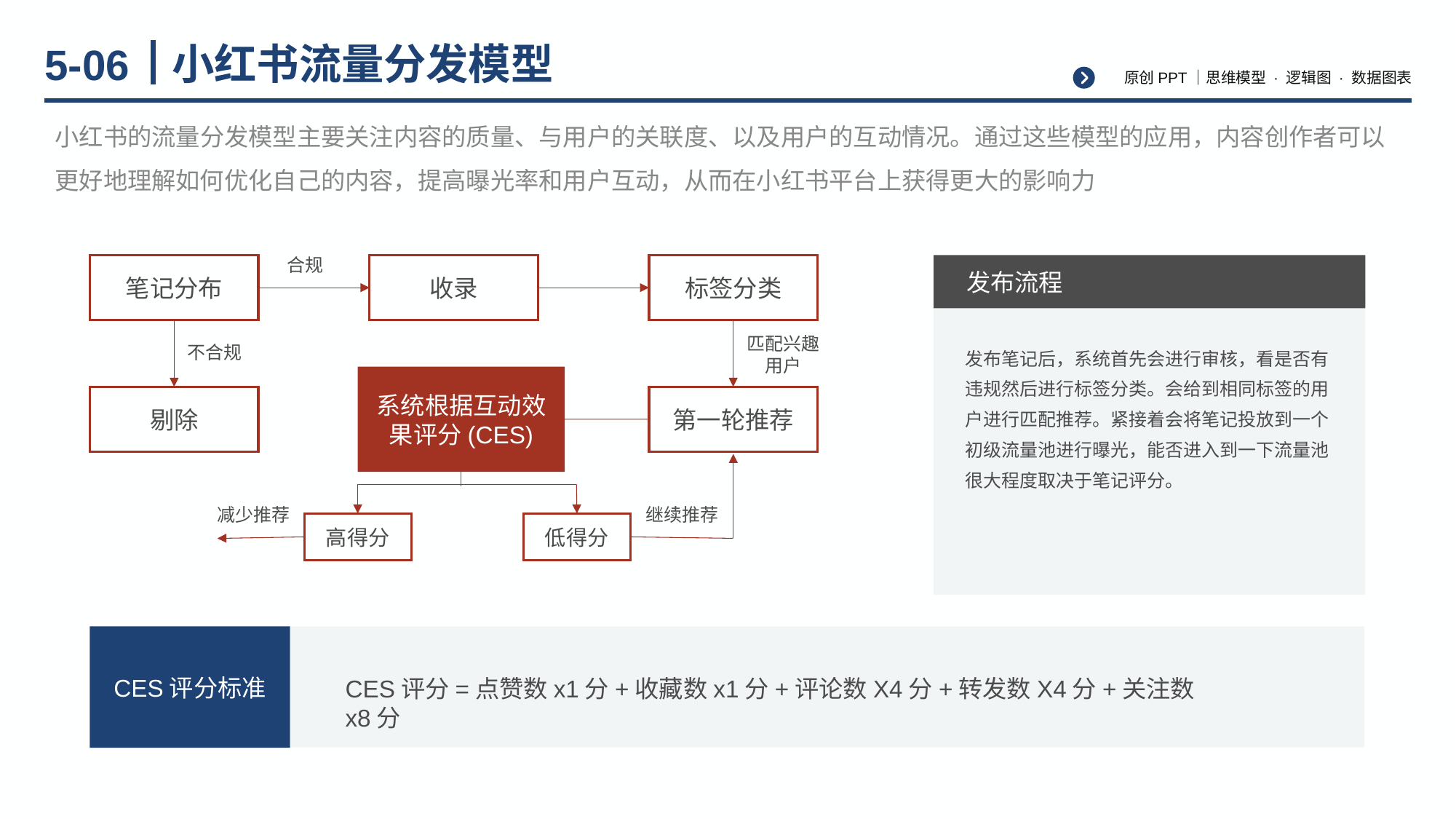

# 小红书流量分发模型
5-06
小红书的流量分发模型主要关注内容的质量、与用户的关联度、以及用户的互动情况。通过这些模型的应用，内容创作者可以更好地理解如何优化自己的内容，提高曝光率和用户互动，从而在小红书平台上获得更大的影响力
合规
笔记分布
收录
标签分类
   发布流程

匹配兴趣用户
发布笔记后，系统首先会进行审核，看是否有违规然后进行标签分类。会给到相同标签的用户进行匹配推荐。紧接着会将笔记投放到一个初级流量池进行曝光，能否进入到一下流量池很大程度取决于笔记评分。
不合规
系统根据互动效果评分(CES)
剔除
第一轮推荐
减少推荐
继续推荐
高得分
低得分
CES评分标准

CES评分=点赞数x1分+收藏数x1分+评论数X4分+转发数X4分+关注数x8分